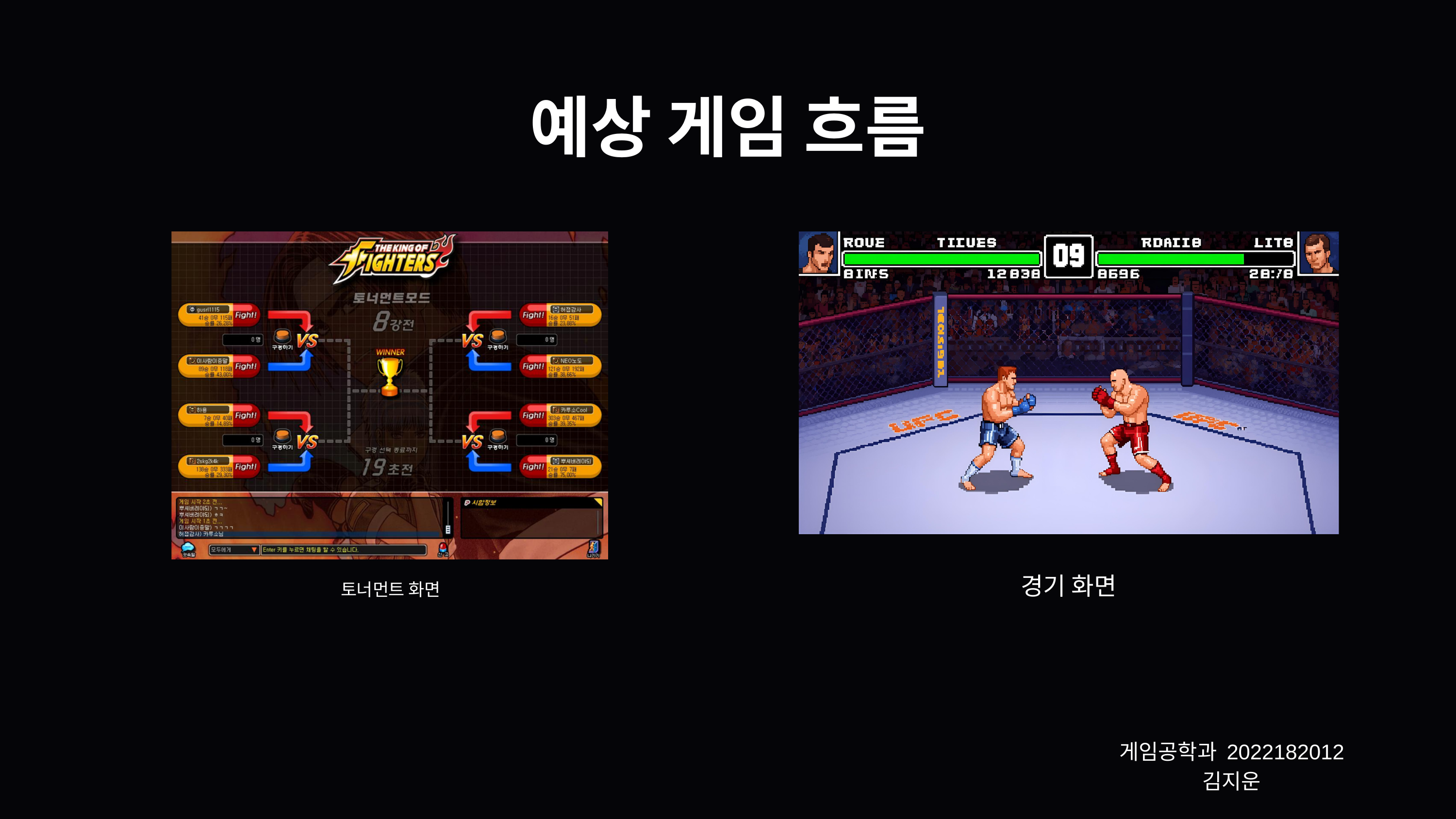

예상 게임 흐름

경기 화면
토너먼트 화면
게임공학과 2022182012 김지운